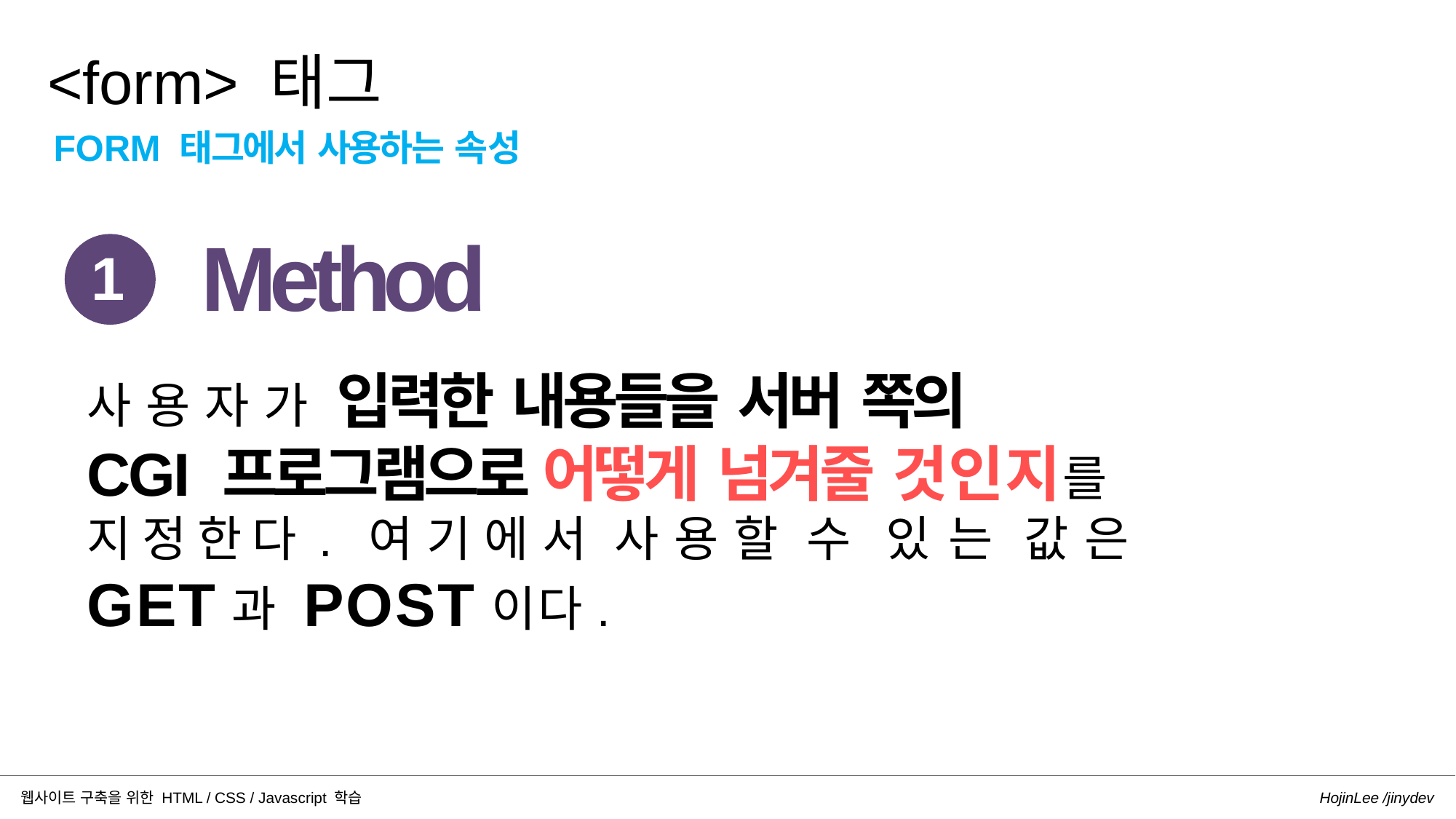

02. <FORM> 태그
<form> 태그
FORM 태그에서 사용하는 속성
# Method

1
사용자가 입력한 내용들을 서버 쪽의
CGI 프로그램으로 어떻게 넘겨줄 것인지를 지정한다. 여기에서 사용할 수 있는 값은
GET과 POST이다.

HojinLee /jinydev
웹사이트 구축을 위한 HTML / CSS / Javascript 학습